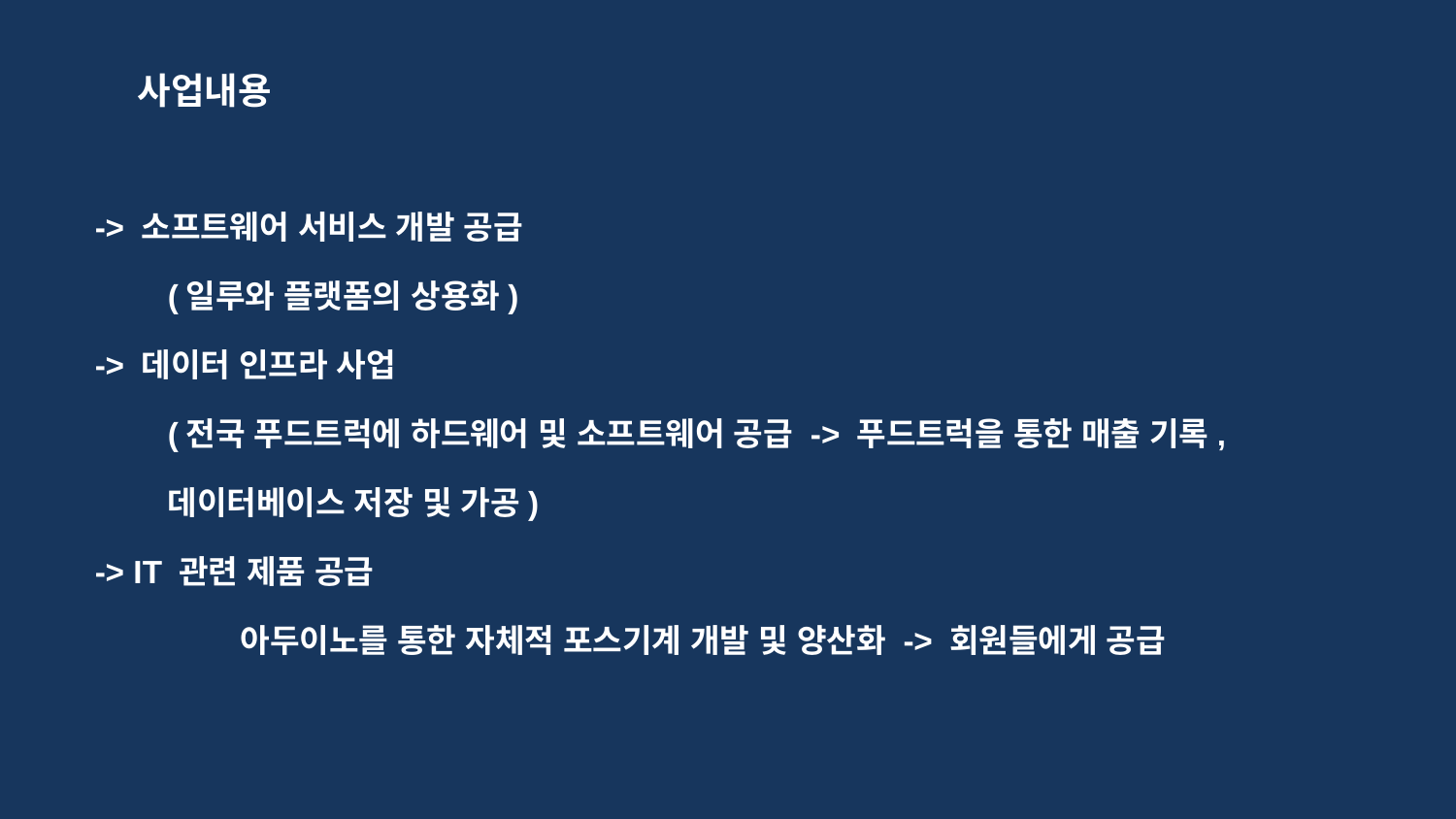

사업내용
-> 소프트웨어 서비스 개발 공급
(일루와 플랫폼의 상용화)
-> 데이터 인프라 사업
(전국 푸드트럭에 하드웨어 및 소프트웨어 공급 -> 푸드트럭을 통한 매출 기록,
데이터베이스 저장 및 가공)
-> IT 관련 제품 공급
	아두이노를 통한 자체적 포스기계 개발 및 양산화 -> 회원들에게 공급